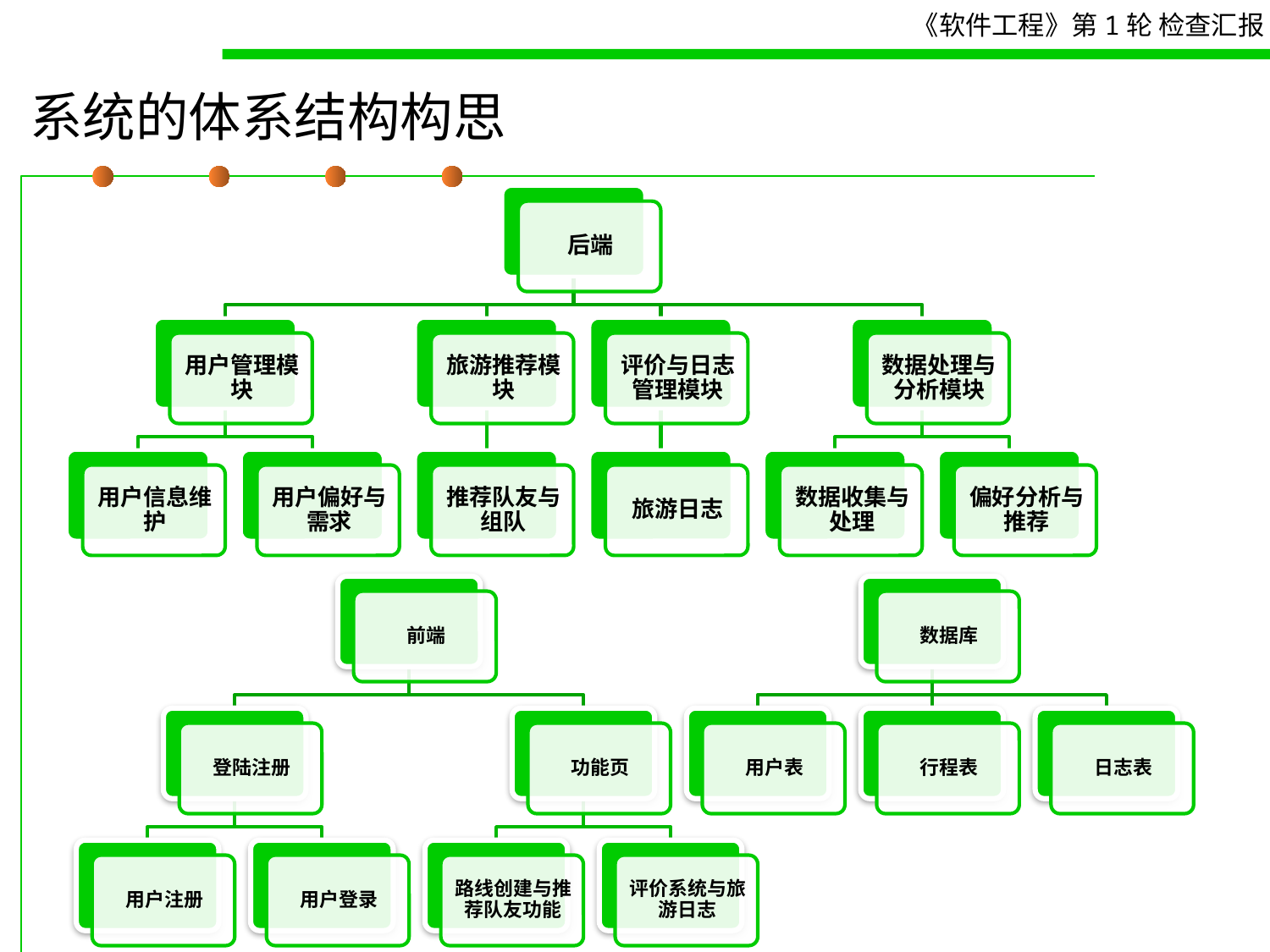

# 系统的体系结构构思
后端
用户管理模块
用户信息维护
用户偏好与需求
旅游推荐模块
推荐队友与组队
评价与日志管理模块
旅游日志
数据处理与分析模块
数据收集与处理
偏好分析与推荐
前端
登陆注册
用户注册
用户登录
功能页
路线创建与推荐队友功能
评价系统与旅游日志
数据库
用户表
行程表
日志表